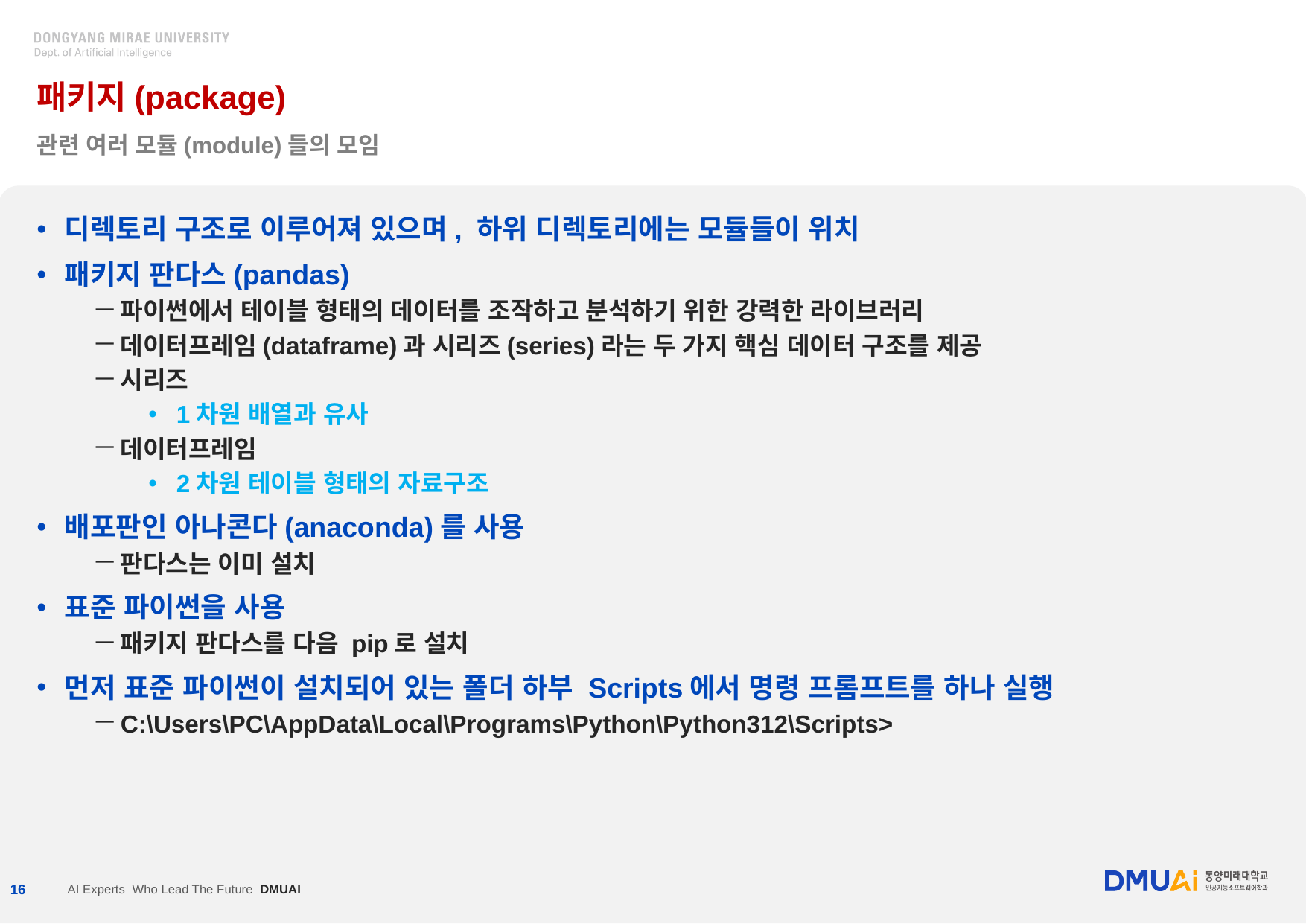

# 패키지(package)
관련 여러 모듈(module)들의 모임
디렉토리 구조로 이루어져 있으며, 하위 디렉토리에는 모듈들이 위치
패키지 판다스(pandas)
파이썬에서 테이블 형태의 데이터를 조작하고 분석하기 위한 강력한 라이브러리
데이터프레임(dataframe)과 시리즈(series)라는 두 가지 핵심 데이터 구조를 제공
시리즈
1차원 배열과 유사
데이터프레임
2차원 테이블 형태의 자료구조
배포판인 아나콘다(anaconda)를 사용
판다스는 이미 설치
표준 파이썬을 사용
패키지 판다스를 다음 pip로 설치
먼저 표준 파이썬이 설치되어 있는 폴더 하부 Scripts에서 명령 프롬프트를 하나 실행
C:\Users\PC\AppData\Local\Programs\Python\Python312\Scripts>